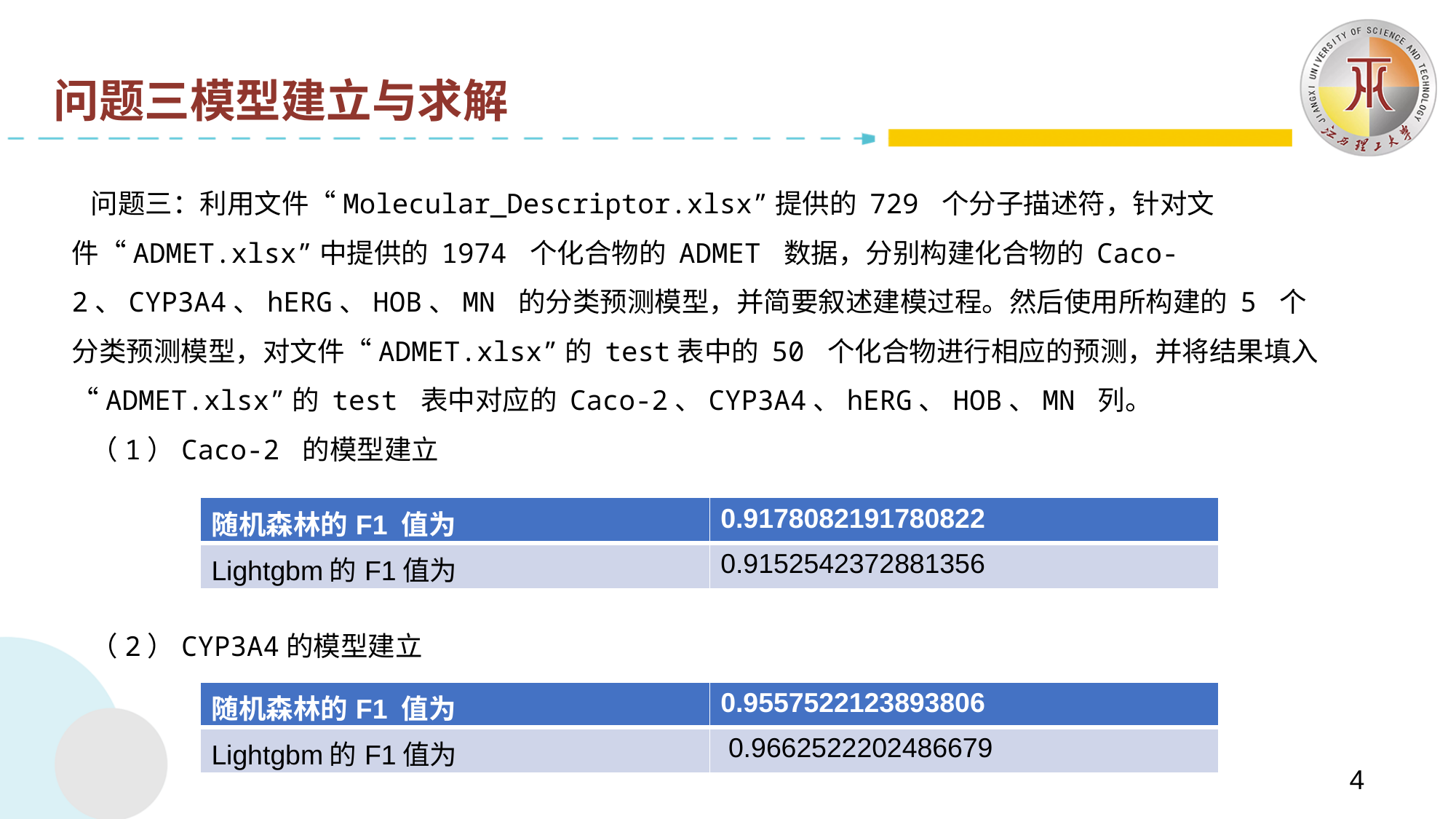

问题三模型建立与求解
  问题三：利用文件“Molecular_Descriptor.xlsx”提供的 729 个分子描述符，针对文件“ADMET.xlsx”中提供的 1974 个化合物的 ADMET 数据，分别构建化合物的 Caco-2、CYP3A4、hERG、HOB、MN 的分类预测模型，并简要叙述建模过程。然后使用所构建的 5 个分类预测模型，对文件“ADMET.xlsx”的 test表中的 50 个化合物进行相应的预测，并将结果填入“ADMET.xlsx”的 test 表中对应的 Caco-2、CYP3A4、hERG、HOB、MN 列。
  （1）Caco-2 的模型建立

  （2）CYP3A4的模型建立

| 随机森林的F1 值为 | 0.9178082191780822 |
| --- | --- |
| Lightgbm的F1值为 | 0.9152542372881356 |
| 随机森林的F1 值为 | 0.9557522123893806 |
| --- | --- |
| Lightgbm的F1值为 | 0.9662522202486679 |
4